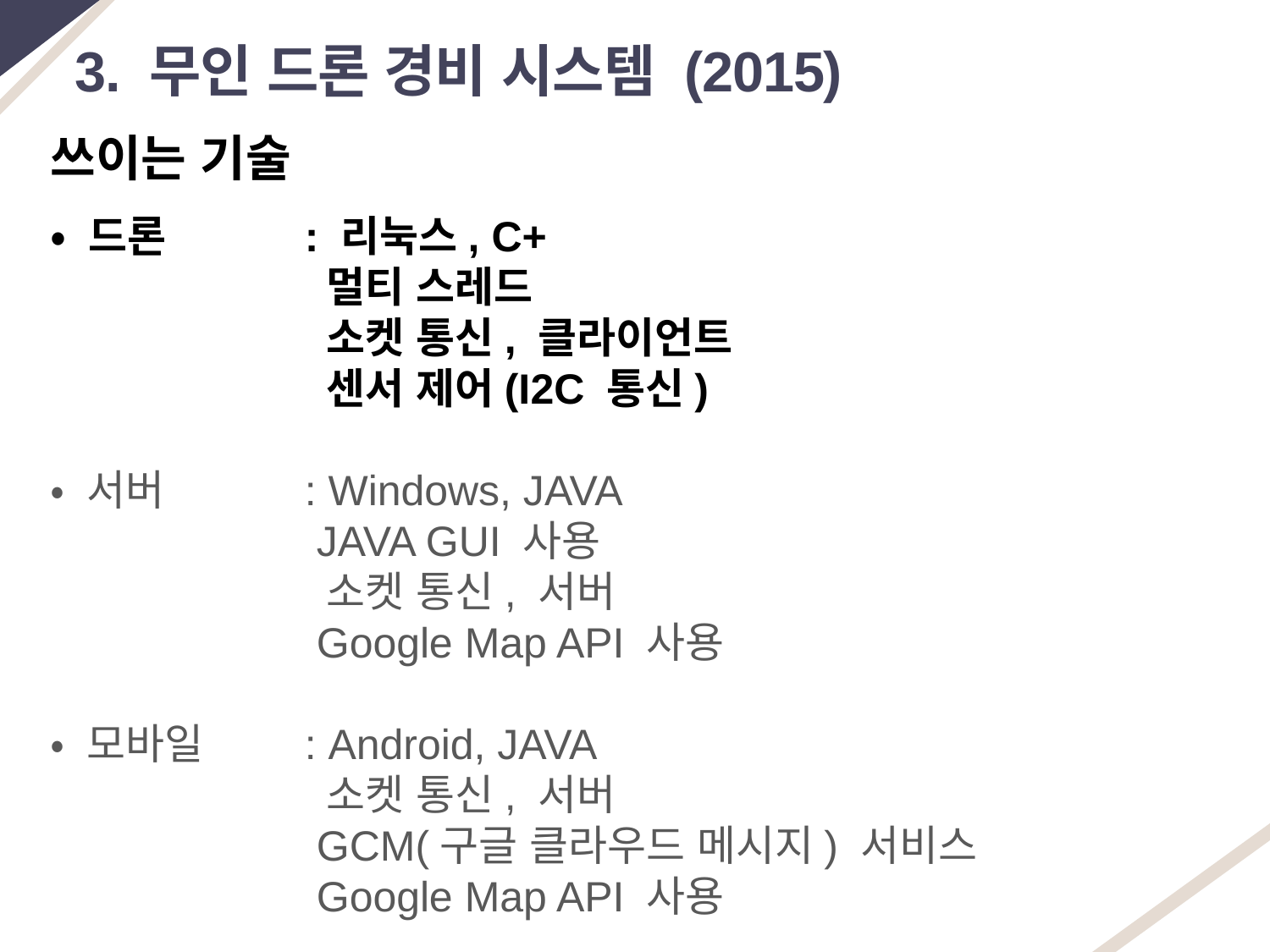

3. 무인 드론 경비 시스템 (2015)
쓰이는 기술

• 드론 	: 리눅스, C+
		 멀티 스레드
		 소켓 통신, 클라이언트
		 센서 제어(I2C 통신)

• 서버		: Windows, JAVA
		 JAVA GUI 사용
		 소켓 통신, 서버
		 Google Map API 사용

• 모바일	: Android, JAVA
		 소켓 통신, 서버
		 GCM(구글 클라우드 메시지) 서비스
		 Google Map API 사용